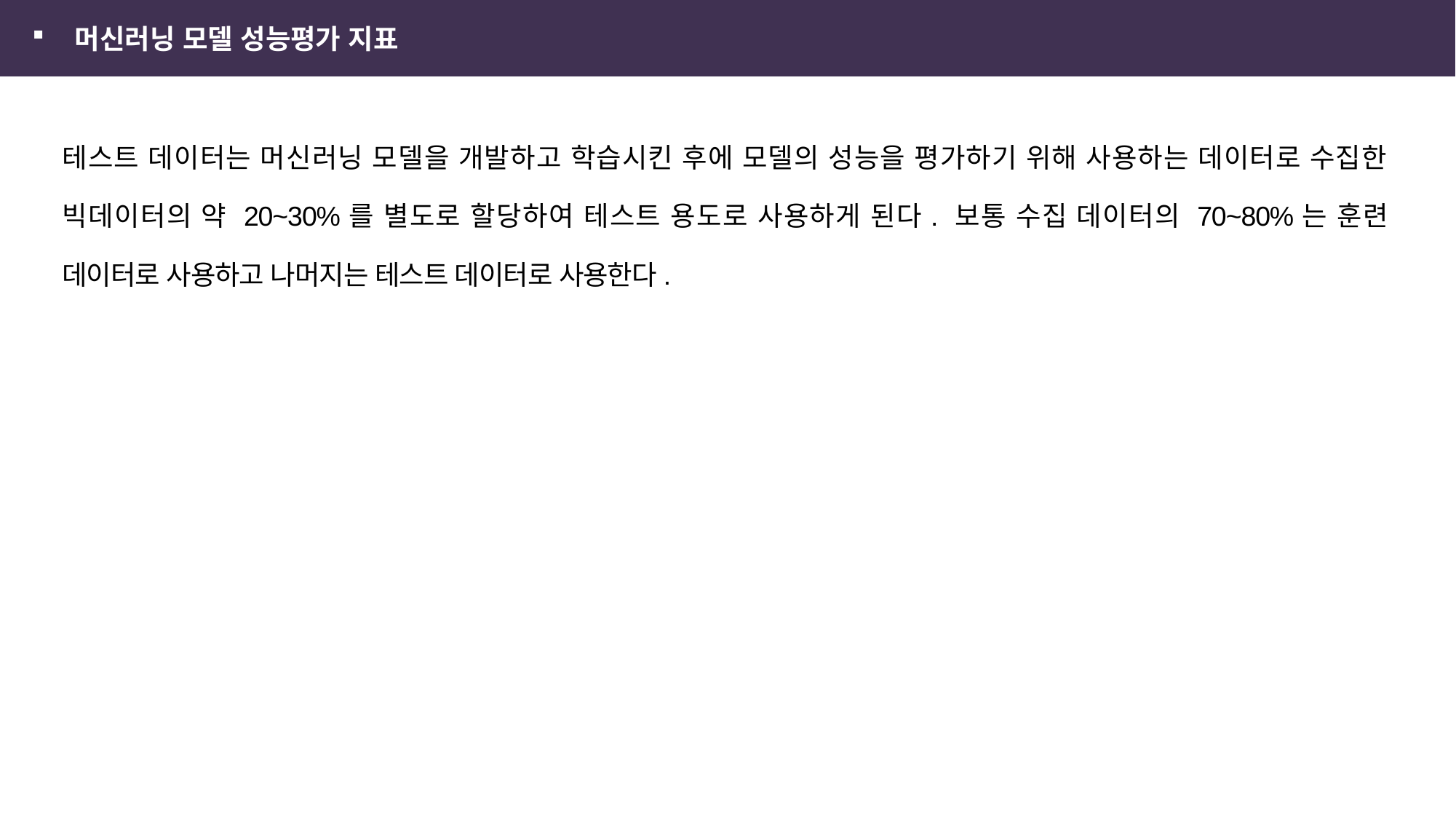

머신러닝 모델 성능평가 지표
테스트 데이터는 머신러닝 모델을 개발하고 학습시킨 후에 모델의 성능을 평가하기 위해 사용하는 데이터로 수집한 빅데이터의 약 20~30%를 별도로 할당하여 테스트 용도로 사용하게 된다. 보통 수집 데이터의 70~80%는 훈련 데이터로 사용하고 나머지는 테스트 데이터로 사용한다.